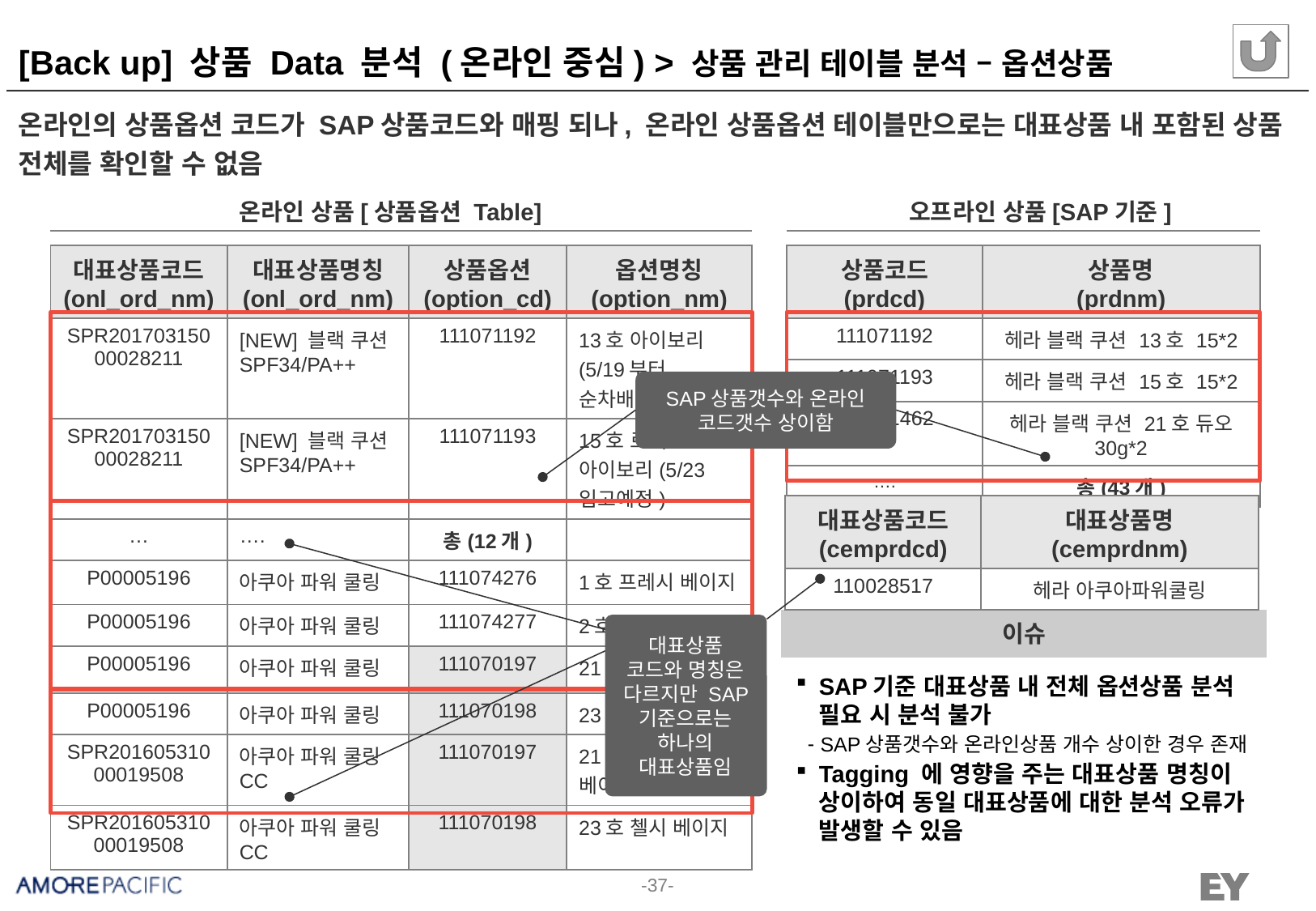

# [Back up] 상품 Data 분석 (온라인 중심) > 상품 관리 테이블 분석 – 옵션상품

온라인의 상품옵션 코드가 SAP상품코드와 매핑 되나, 온라인 상품옵션 테이블만으로는 대표상품 내 포함된 상품 전체를 확인할 수 없음
온라인 상품[상품옵션 Table]
오프라인 상품[SAP기준]
| 대표상품코드 (onl\_ord\_nm) | 대표상품명칭 (onl\_ord\_nm) | 상품옵션 (option\_cd) | 옵션명칭 (option\_nm) |
| --- | --- | --- | --- |
| SPR20170315000028211 | [NEW] 블랙 쿠션 SPF34/PA++ | 111071192 | 13호 아이보리(5/19부터 순차배송) |
| SPR20170315000028211 | [NEW] 블랙 쿠션 SPF34/PA++ | 111071193 | 15호 로제 아이보리(5/23 입고예정) |
| … | …. | 총(12개) |  |
| P00005196 | 아쿠아 파워 쿨링 | 111074276 | 1호 프레시 베이지 |
| P00005196 | 아쿠아 파워 쿨링 | 111074277 | 2호 첼씨 베이지 |
| P00005196 | 아쿠아 파워 쿨링 | 111070197 | 21호 |
| P00005196 | 아쿠아 파워 쿨링 | 111070198 | 23호 |
| SPR20160531000019508 | 아쿠아 파워 쿨링 CC | 111070197 | 21호 프레시 베이지 |
| SPR20160531000019508 | 아쿠아 파워 쿨링 CC | 111070198 | 23호 첼시 베이지 |
| 상품코드 (prdcd) | 상품명 (prdnm) |
| --- | --- |
| 111071192 | 헤라 블랙 쿠션 13호 15\*2 |
| 111071193 | 헤라 블랙 쿠션 15호 15\*2 |
| 111071462 | 헤라 블랙 쿠션 21호 듀오 30g\*2 |
| …. | 총(43개) |

SAP상품갯수와 온라인 코드갯수 상이함
| 대표상품코드 (cemprdcd) | 대표상품명 (cemprdnm) |
| --- | --- |
| 110028517 | 헤라 아쿠아파워쿨링 |

이슈
대표상품 코드와 명칭은 다르지만 SAP 기준으로는 하나의 대표상품임
SAP기준 대표상품 내 전체 옵션상품 분석 필요 시 분석 불가
SAP상품갯수와 온라인상품 개수 상이한 경우 존재
Tagging 에 영향을 주는 대표상품 명칭이 상이하여 동일 대표상품에 대한 분석 오류가 발생할 수 있음